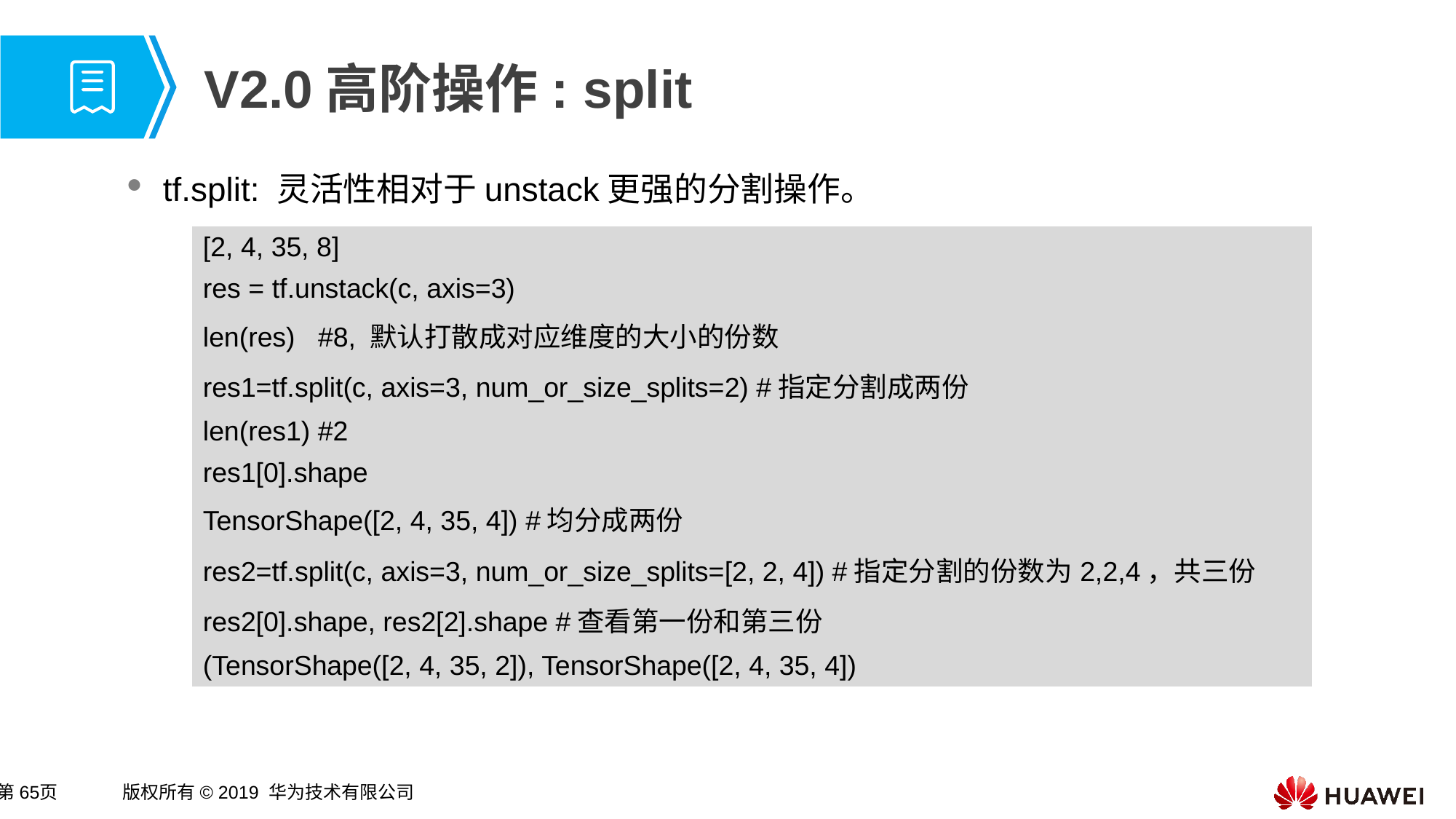

# V2.0高阶操作: split
tf.split: 灵活性相对于unstack更强的分割操作。

| [2, 4, 35, 8] |
| --- |
| res = tf.unstack(c, axis=3) |
| len(res) #8, 默认打散成对应维度的大小的份数 |
| res1=tf.split(c, axis=3, num\_or\_size\_splits=2) #指定分割成两份 |
| len(res1) #2 |
| res1[0].shape |
| TensorShape([2, 4, 35, 4]) #均分成两份 |
| res2=tf.split(c, axis=3, num\_or\_size\_splits=[2, 2, 4]) #指定分割的份数为2,2,4，共三份 |
| res2[0].shape, res2[2].shape #查看第一份和第三份 |
| (TensorShape([2, 4, 35, 2]), TensorShape([2, 4, 35, 4]) |